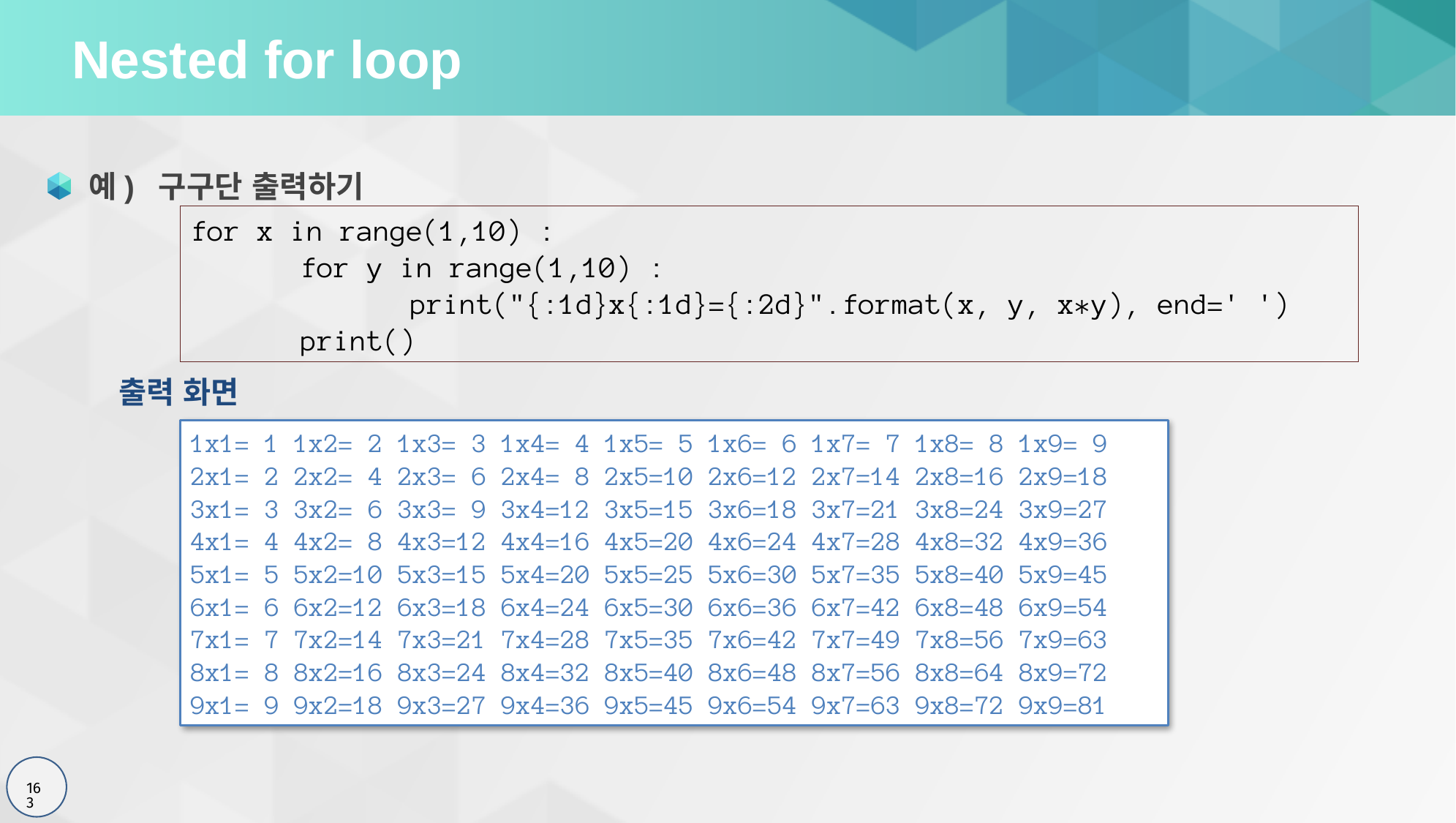

# Nested for loop
예)  구구단 출력하기
for x in range(1,10) :
	for y in range(1,10) :
		print("{:1d}x{:1d}={:2d}".format(x, y, x*y), end=' ')
	print()
출력 화면
1x1= 1 1x2= 2 1x3= 3 1x4= 4 1x5= 5 1x6= 6 1x7= 7 1x8= 8 1x9= 9
2x1= 2 2x2= 4 2x3= 6 2x4= 8 2x5=10 2x6=12 2x7=14 2x8=16 2x9=18
3x1= 3 3x2= 6 3x3= 9 3x4=12 3x5=15 3x6=18 3x7=21 3x8=24 3x9=27
4x1= 4 4x2= 8 4x3=12 4x4=16 4x5=20 4x6=24 4x7=28 4x8=32 4x9=36
5x1= 5 5x2=10 5x3=15 5x4=20 5x5=25 5x6=30 5x7=35 5x8=40 5x9=45
6x1= 6 6x2=12 6x3=18 6x4=24 6x5=30 6x6=36 6x7=42 6x8=48 6x9=54
7x1= 7 7x2=14 7x3=21 7x4=28 7x5=35 7x6=42 7x7=49 7x8=56 7x9=63
8x1= 8 8x2=16 8x3=24 8x4=32 8x5=40 8x6=48 8x7=56 8x8=64 8x9=72
9x1= 9 9x2=18 9x3=27 9x4=36 9x5=45 9x6=54 9x7=63 9x8=72 9x9=81